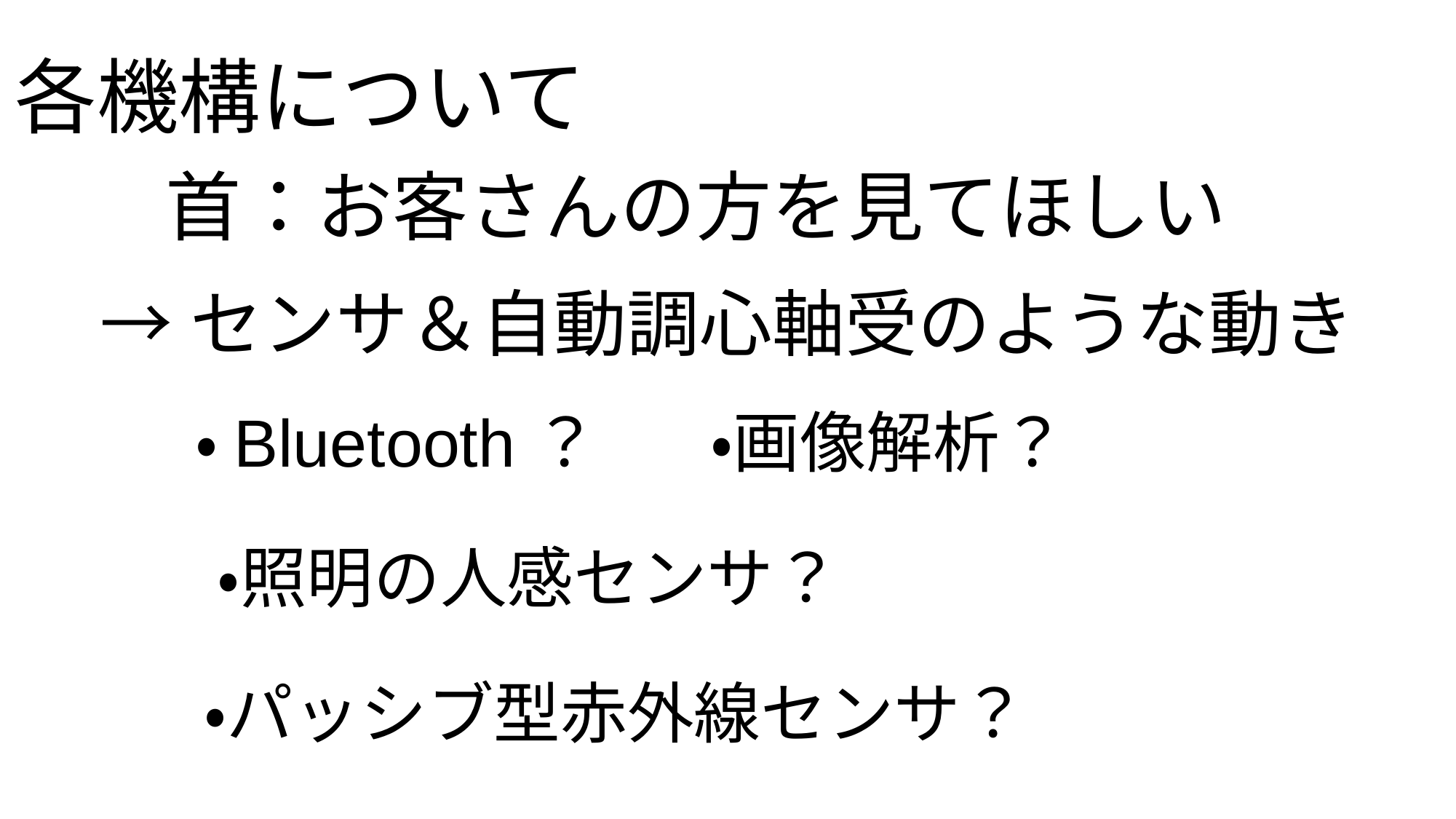

各機構について
首：お客さんの方を見てほしい
→センサ＆自動調心軸受のような動き
・画像解析？
・Bluetooth？
・照明の人感センサ？
・パッシブ型赤外線センサ？